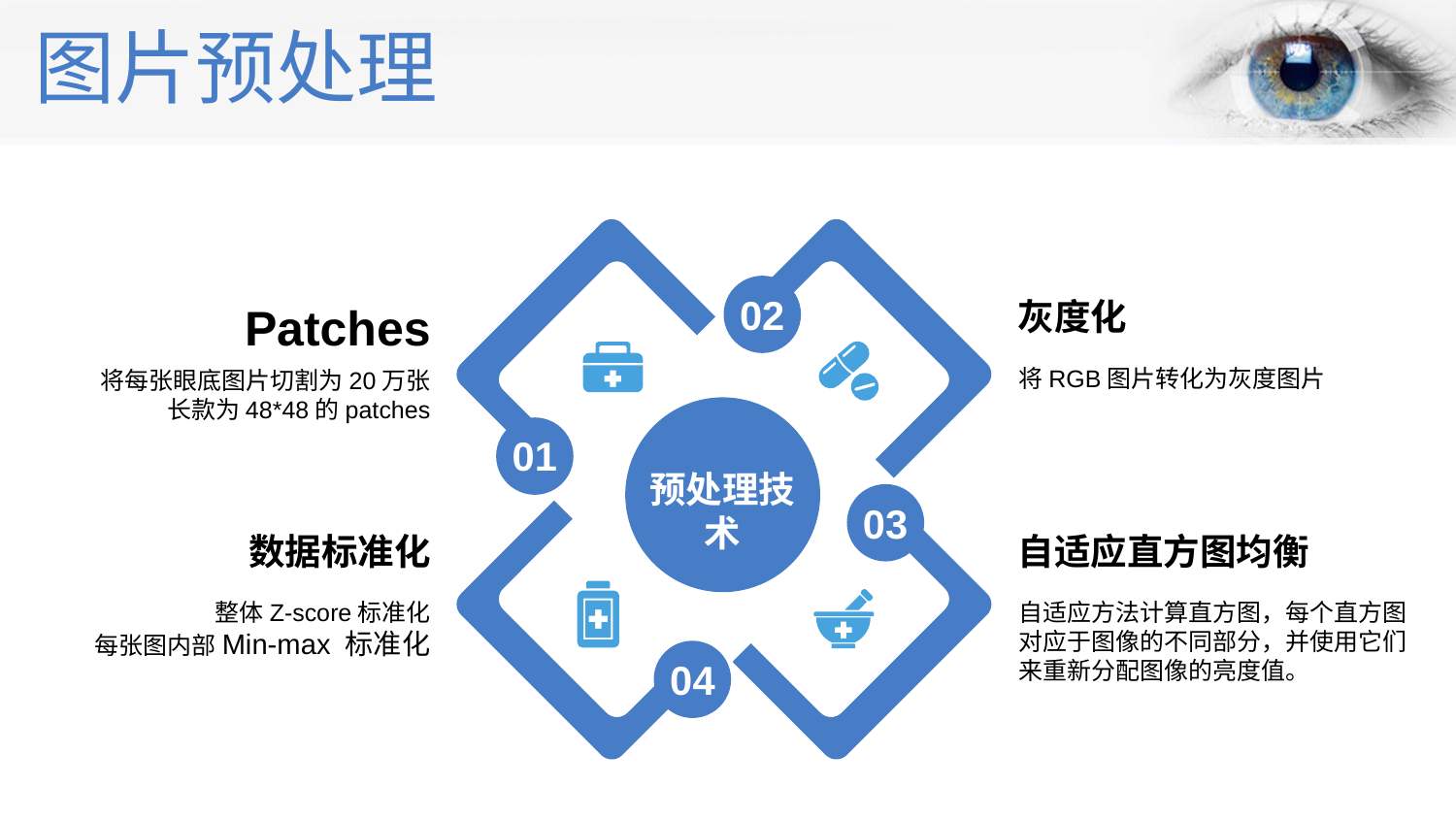

# 图片预处理

02
灰度化

将RGB图片转化为灰度图片
Patches

将每张眼底图片切割为20万张
长款为48*48的patches

预处理技术

01

03
数据标准化

整体Z-score标准化
每张图内部Min-max 标准化
自适应直方图均衡

自适应方法计算直方图，每个直方图对应于图像的不同部分，并使用它们来重新分配图像的亮度值。

04